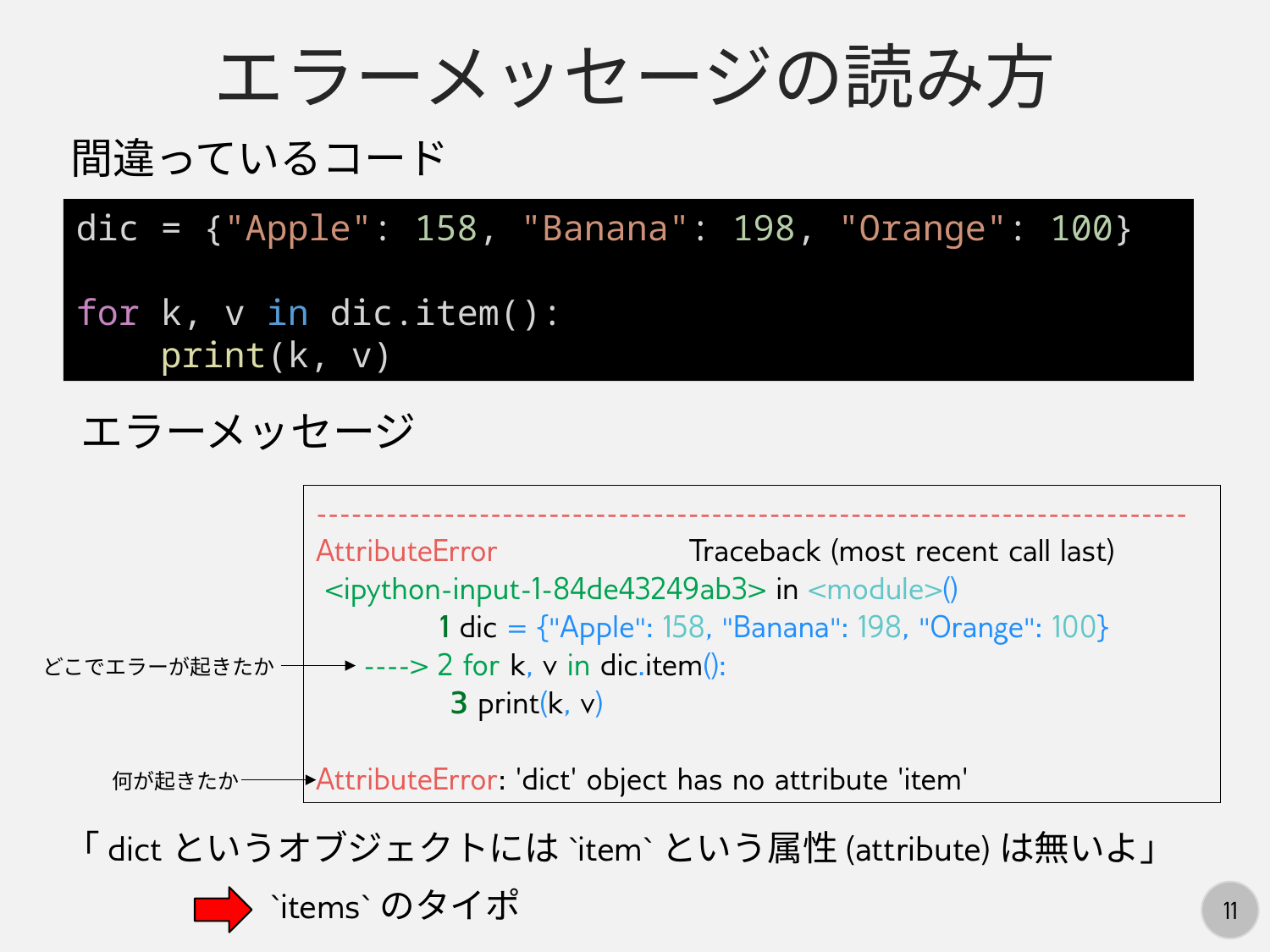

エラーメッセージの読み方
間違っているコード
dic = {"Apple": 158, "Banana": 198, "Orange": 100}

for k, v in dic.item():
    print(k, v)
エラーメッセージ
---------------------------------------------------------------------------
AttributeError                    Traceback (most recent call last)
 <ipython-input-1-84de43249ab3> in <module>()
             1 dic = {"Apple": 158, "Banana": 198, "Orange": 100}
     ----> 2 for k, v in dic.item():
             3 print(k, v)

AttributeError: 'dict' object has no attribute 'item'
どこでエラーが起きたか
何が起きたか
「dictというオブジェクトには`item`という属性(attribute)は無いよ」
`items`のタイポ